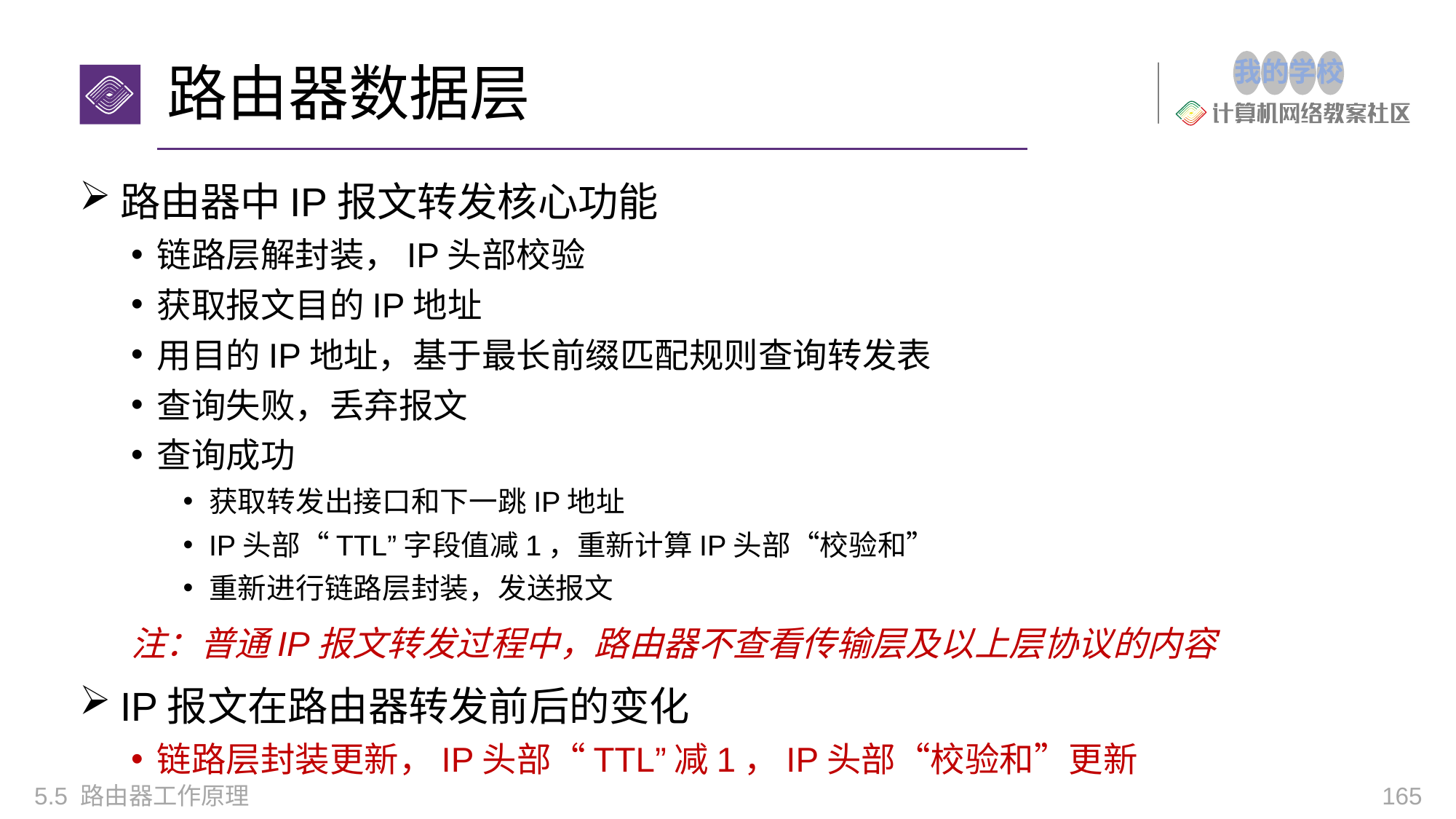

# 路由器数据层
路由器中IP报文转发核心功能
链路层解封装，IP头部校验
获取报文目的IP地址
用目的IP地址，基于最长前缀匹配规则查询转发表
查询失败，丢弃报文
查询成功
获取转发出接口和下一跳IP地址
IP头部“TTL”字段值减1，重新计算IP头部“校验和”
重新进行链路层封装，发送报文
注：普通IP报文转发过程中，路由器不查看传输层及以上层协议的内容
IP报文在路由器转发前后的变化
链路层封装更新，IP头部“TTL”减1，IP头部“校验和”更新
5.5 路由器工作原理
165